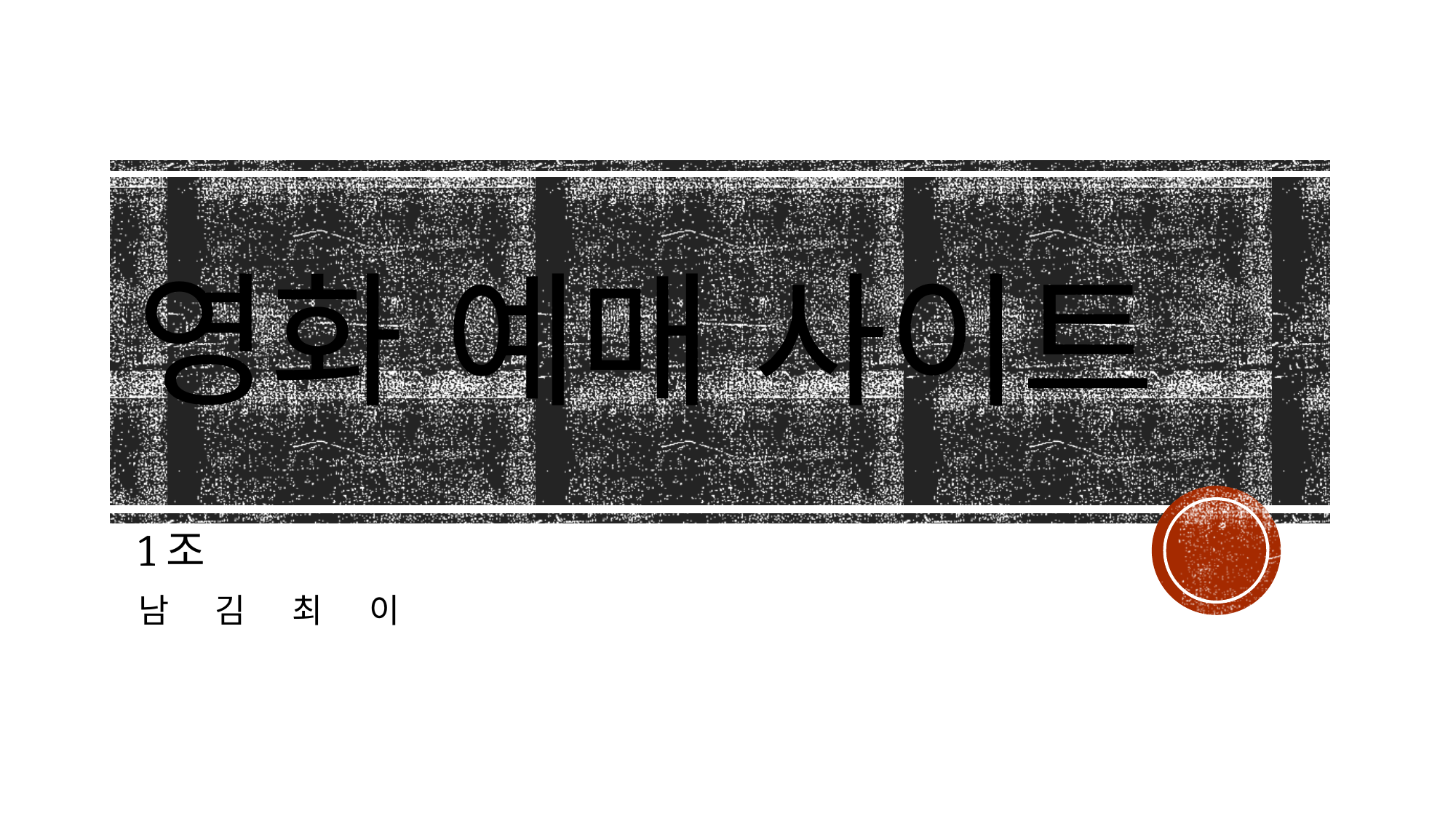

# 영화 예매 사이트
1조
남     김     최     이